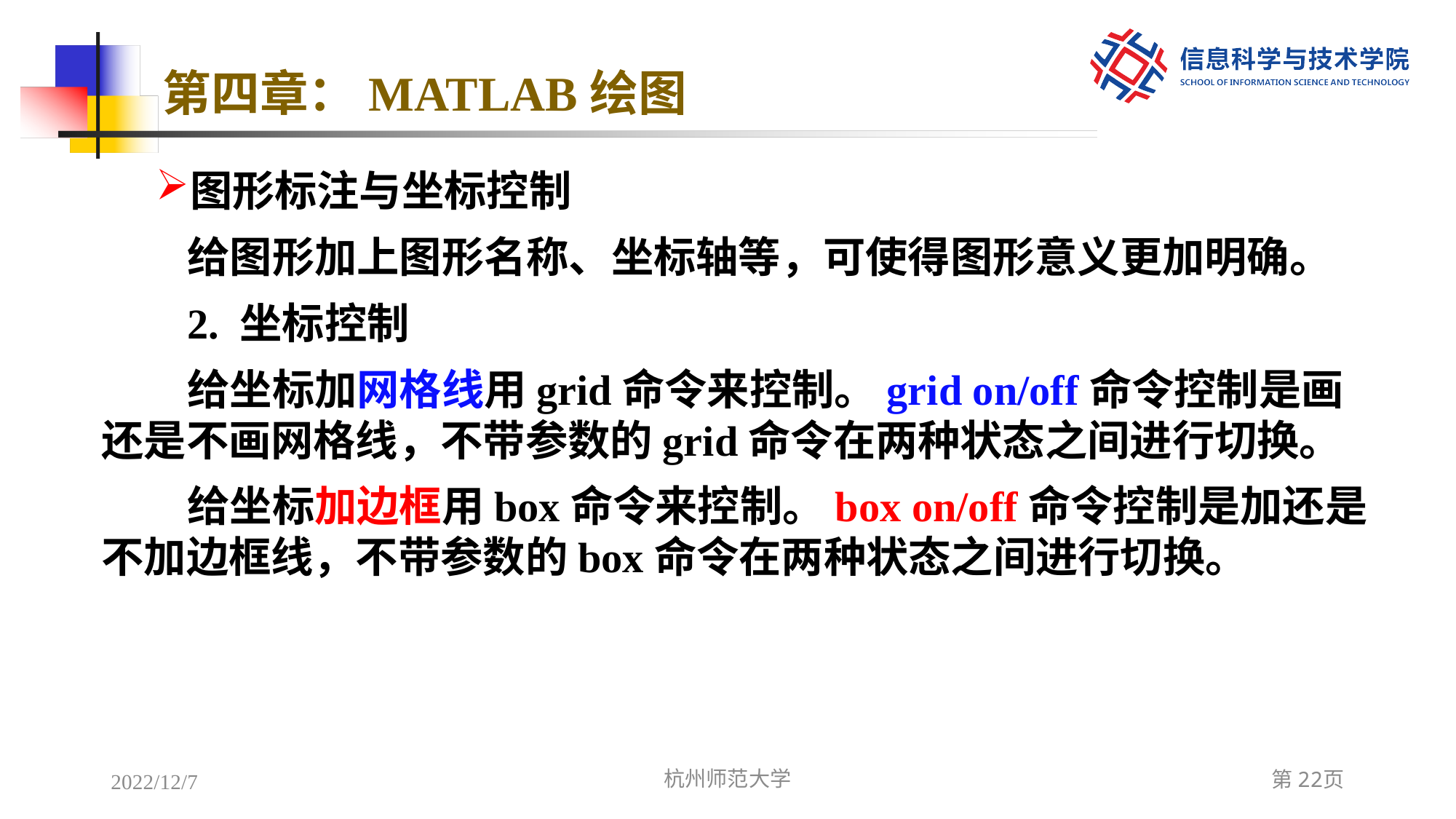

# 第四章：MATLAB绘图
图形标注与坐标控制
给图形加上图形名称、坐标轴等，可使得图形意义更加明确。
2. 坐标控制
给坐标加网格线用grid命令来控制。grid on/off命令控制是画还是不画网格线，不带参数的grid命令在两种状态之间进行切换。
给坐标加边框用box命令来控制。box on/off命令控制是加还是不加边框线，不带参数的box命令在两种状态之间进行切换。
2022/12/7
杭州师范大学
第22页